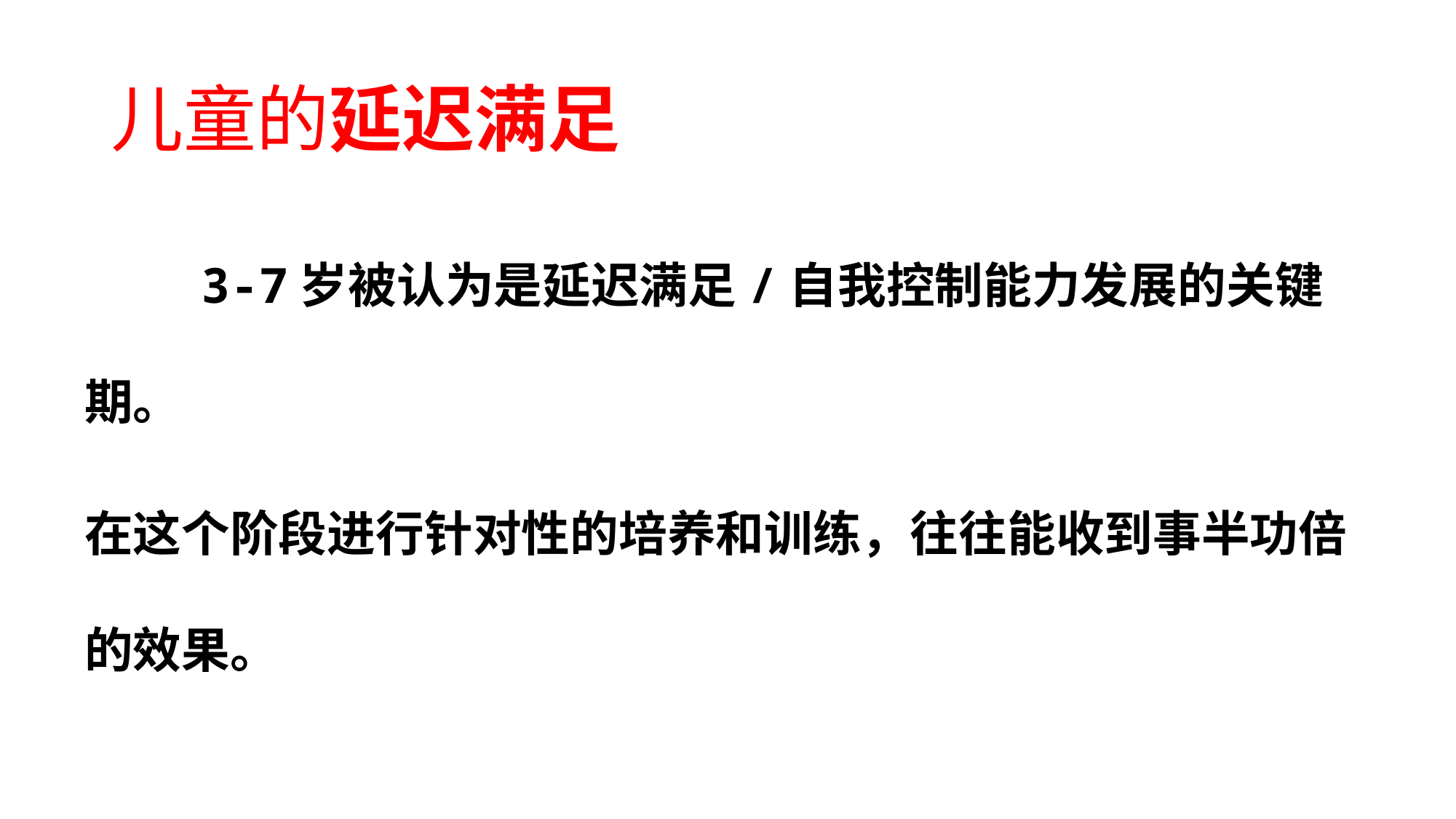

# 儿童的延迟满足
    3-7岁被认为是延迟满足/自我控制能力发展的关键期。
在这个阶段进行针对性的培养和训练，往往能收到事半功倍的效果。